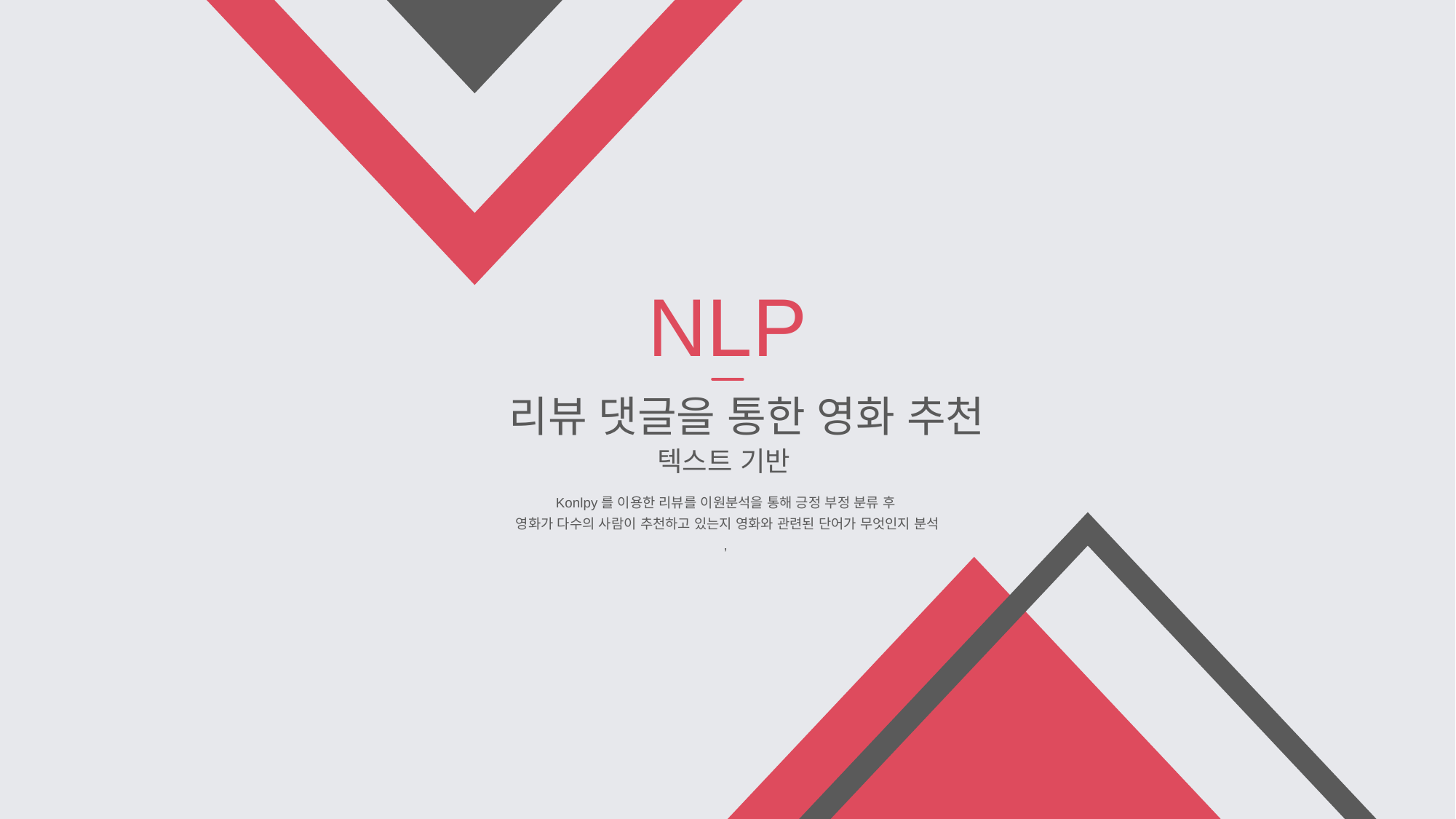

NLP
리뷰 댓글을 통한 영화 추천
텍스트 기반
Konlpy를 이용한 리뷰를 이원분석을 통해 긍정 부정 분류 후
영화가 다수의 사람이 추천하고 있는지 영화와 관련된 단어가 무엇인지 분석
,